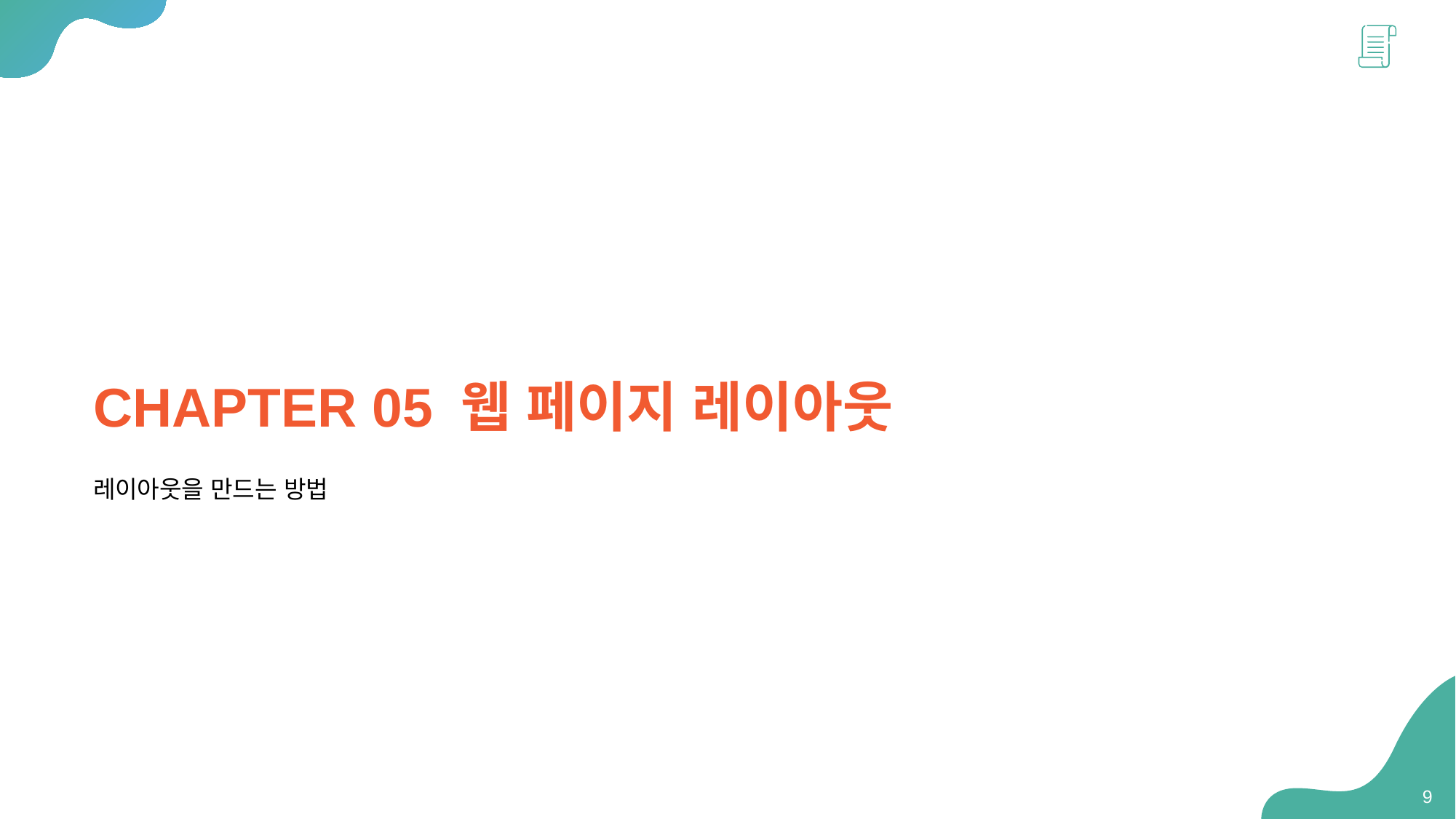

CHAPTER 05 웹 페이지 레이아웃
레이아웃을 만드는 방법
9